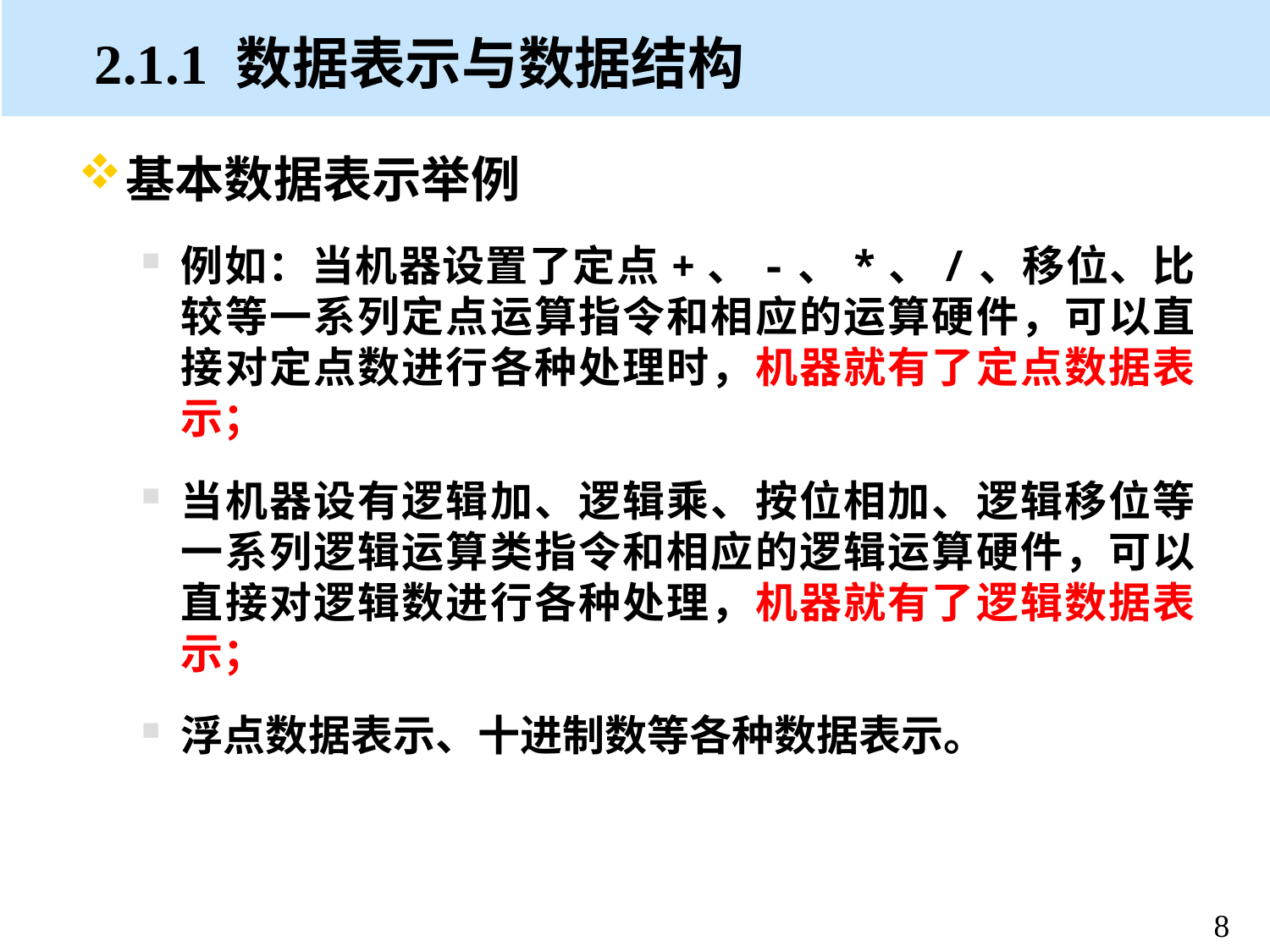

# 2.1.1 数据表示与数据结构
基本数据表示举例
例如：当机器设置了定点+、-、*、/、移位、比较等一系列定点运算指令和相应的运算硬件，可以直接对定点数进行各种处理时，机器就有了定点数据表示；
当机器设有逻辑加、逻辑乘、按位相加、逻辑移位等一系列逻辑运算类指令和相应的逻辑运算硬件，可以直接对逻辑数进行各种处理，机器就有了逻辑数据表示；
浮点数据表示、十进制数等各种数据表示。